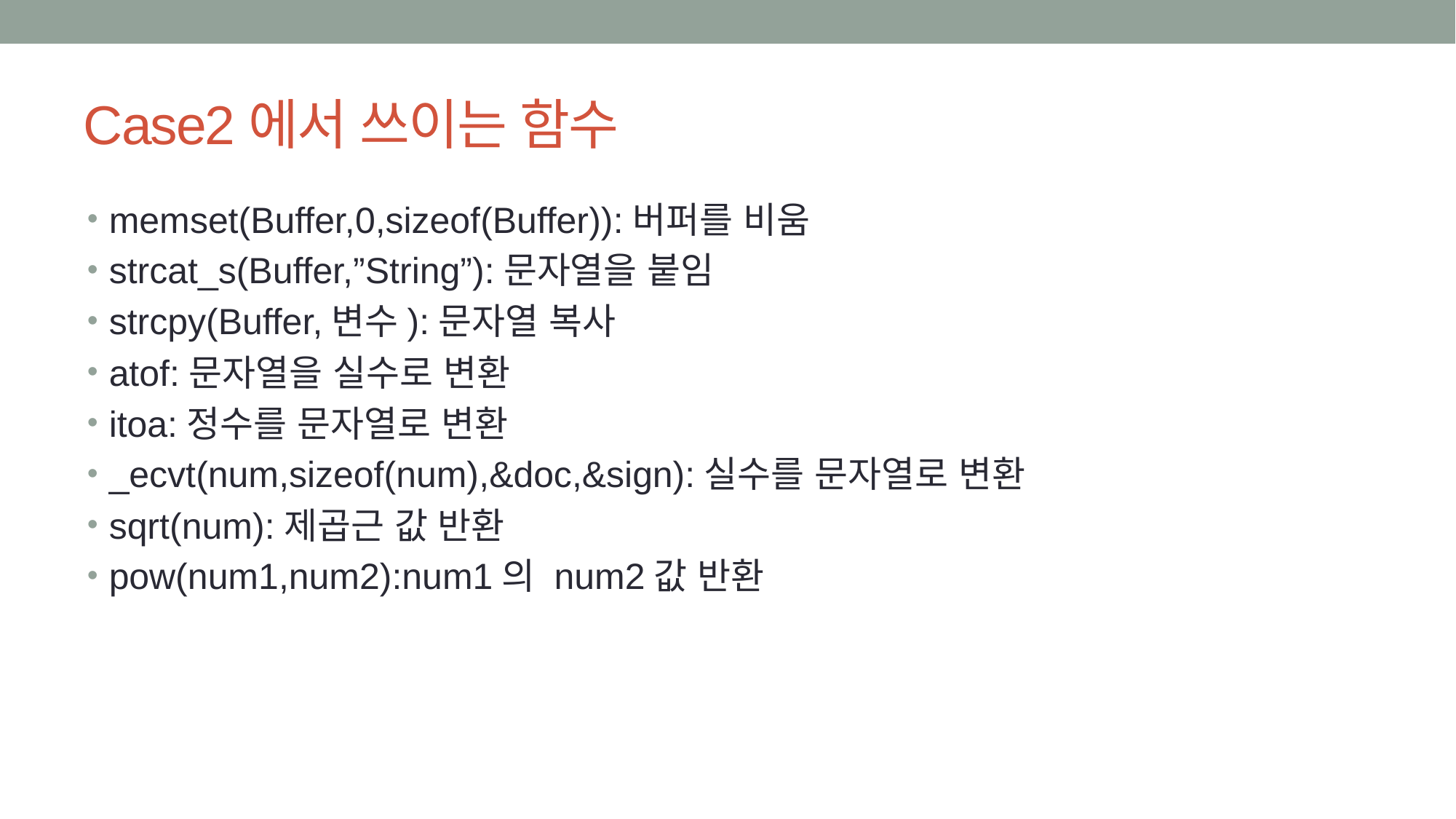

# Case2에서 쓰이는 함수
memset(Buffer,0,sizeof(Buffer)):버퍼를 비움
strcat_s(Buffer,”String”):문자열을 붙임
strcpy(Buffer,변수):문자열 복사
atof:문자열을 실수로 변환
itoa:정수를 문자열로 변환
_ecvt(num,sizeof(num),&doc,&sign):실수를 문자열로 변환
sqrt(num):제곱근 값 반환
pow(num1,num2):num1의 num2값 반환